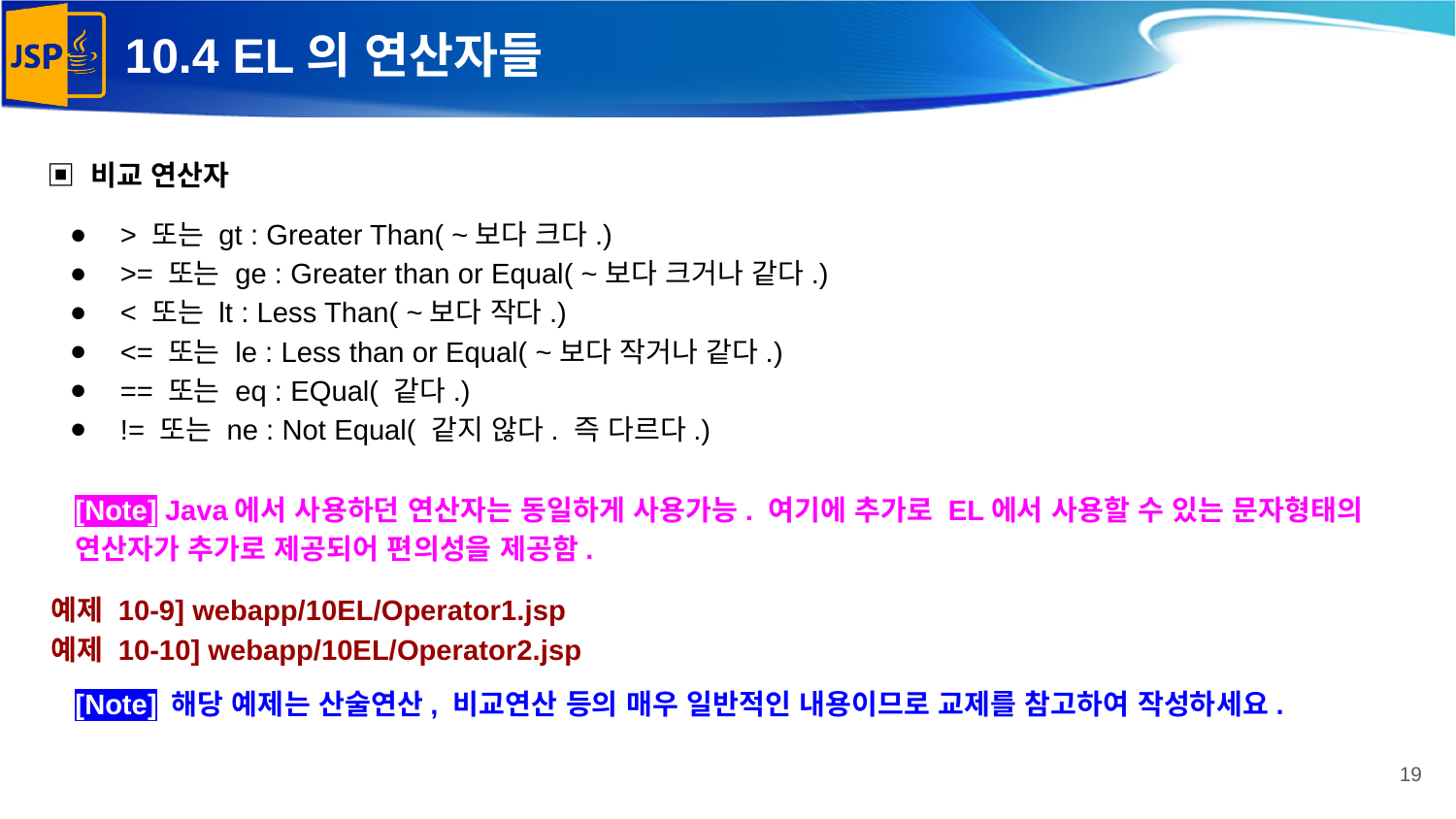

# 10.4 EL의 연산자들
▣ 비교 연산자
> 또는 gt : Greater Than( ~보다 크다.)
>= 또는 ge : Greater than or Equal( ~보다 크거나 같다.)
< 또는 lt : Less Than( ~보다 작다.)
<= 또는 le : Less than or Equal( ~보다 작거나 같다.)
== 또는 eq : EQual( 같다.)
!= 또는 ne : Not Equal( 같지 않다. 즉 다르다.)

[Note] Java에서 사용하던 연산자는 동일하게 사용가능. 여기에 추가로 EL에서 사용할 수 있는 문자형태의 연산자가 추가로 제공되어 편의성을 제공함.
예제 10-9] webapp/10EL/Operator1.jsp
예제 10-10] webapp/10EL/Operator2.jsp
[Note] 해당 예제는 산술연산, 비교연산 등의 매우 일반적인 내용이므로 교제를 참고하여 작성하세요.
19